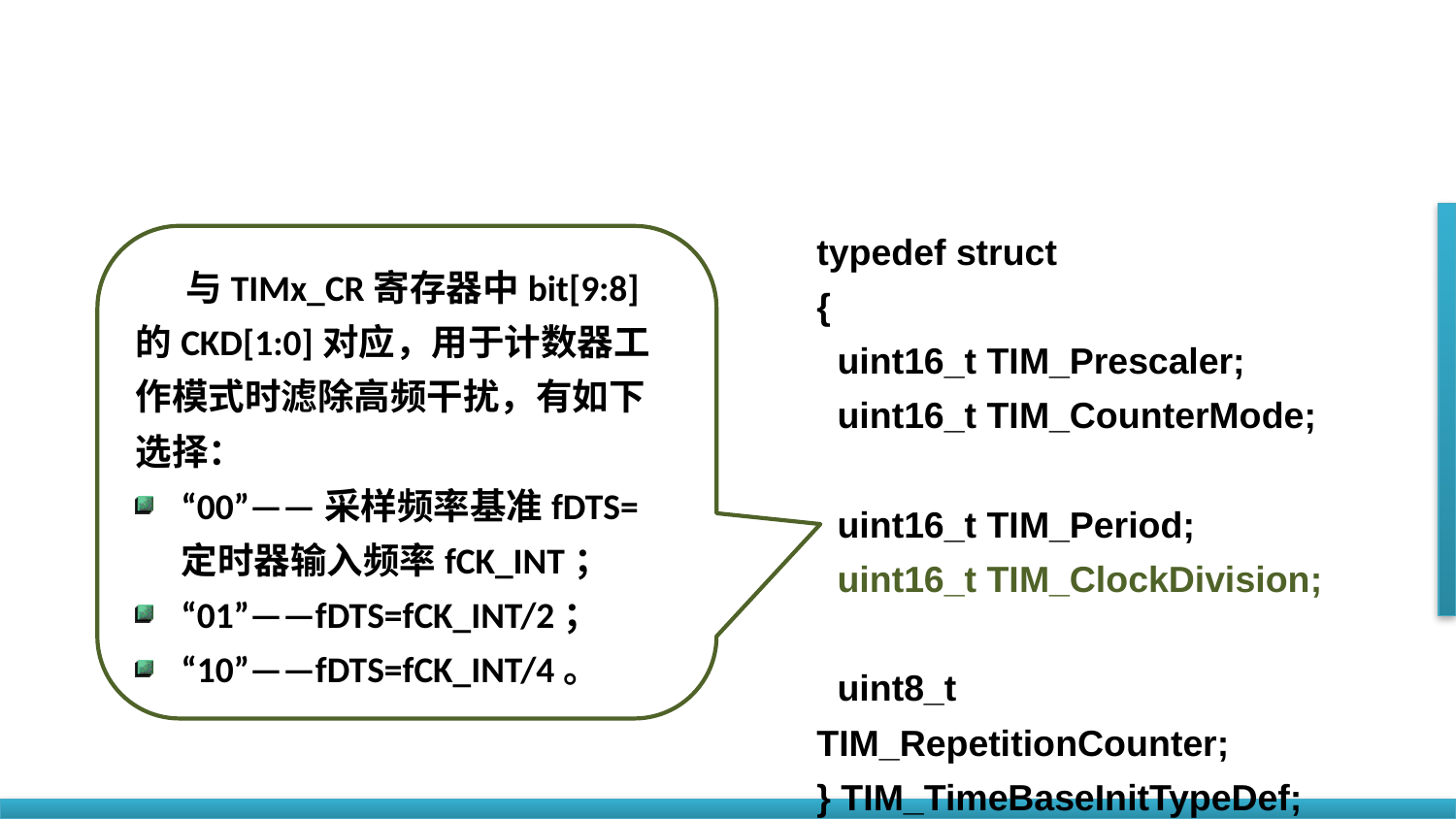

typedef struct
{
  uint16_t TIM_Prescaler;
  uint16_t TIM_CounterMode;
  uint16_t TIM_Period;
  uint16_t TIM_ClockDivision;
  uint8_t TIM_RepetitionCounter;
} TIM_TimeBaseInitTypeDef;
     与TIMx_CR寄存器中bit[9:8]的CKD[1:0]对应，用于计数器工作模式时滤除高频干扰，有如下选择：
“00”——采样频率基准fDTS=定时器输入频率fCK_INT；
“01”——fDTS=fCK_INT/2；
“10”——fDTS=fCK_INT/4。